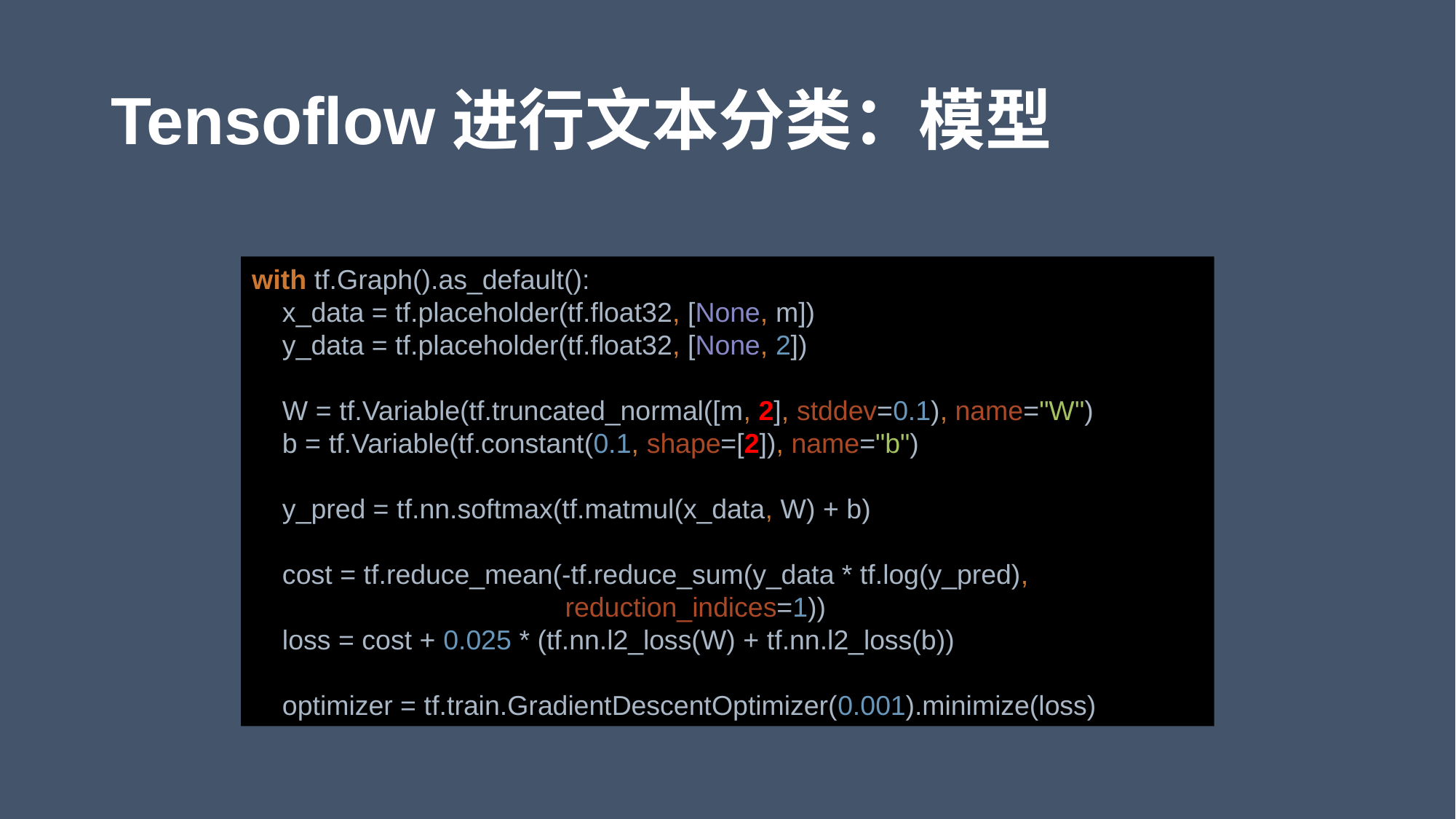

# Tensoflow进行文本分类：模型
with tf.Graph().as_default():
    x_data = tf.placeholder(tf.float32, [None, m])
    y_data = tf.placeholder(tf.float32, [None, 2])
    W = tf.Variable(tf.truncated_normal([m, 2], stddev=0.1), name="W")
    b = tf.Variable(tf.constant(0.1, shape=[2]), name="b")
    y_pred = tf.nn.softmax(tf.matmul(x_data, W) + b)
    cost = tf.reduce_mean(-tf.reduce_sum(y_data * tf.log(y_pred),
                                         reduction_indices=1))
    loss = cost + 0.025 * (tf.nn.l2_loss(W) + tf.nn.l2_loss(b))
    optimizer = tf.train.GradientDescentOptimizer(0.001).minimize(loss)